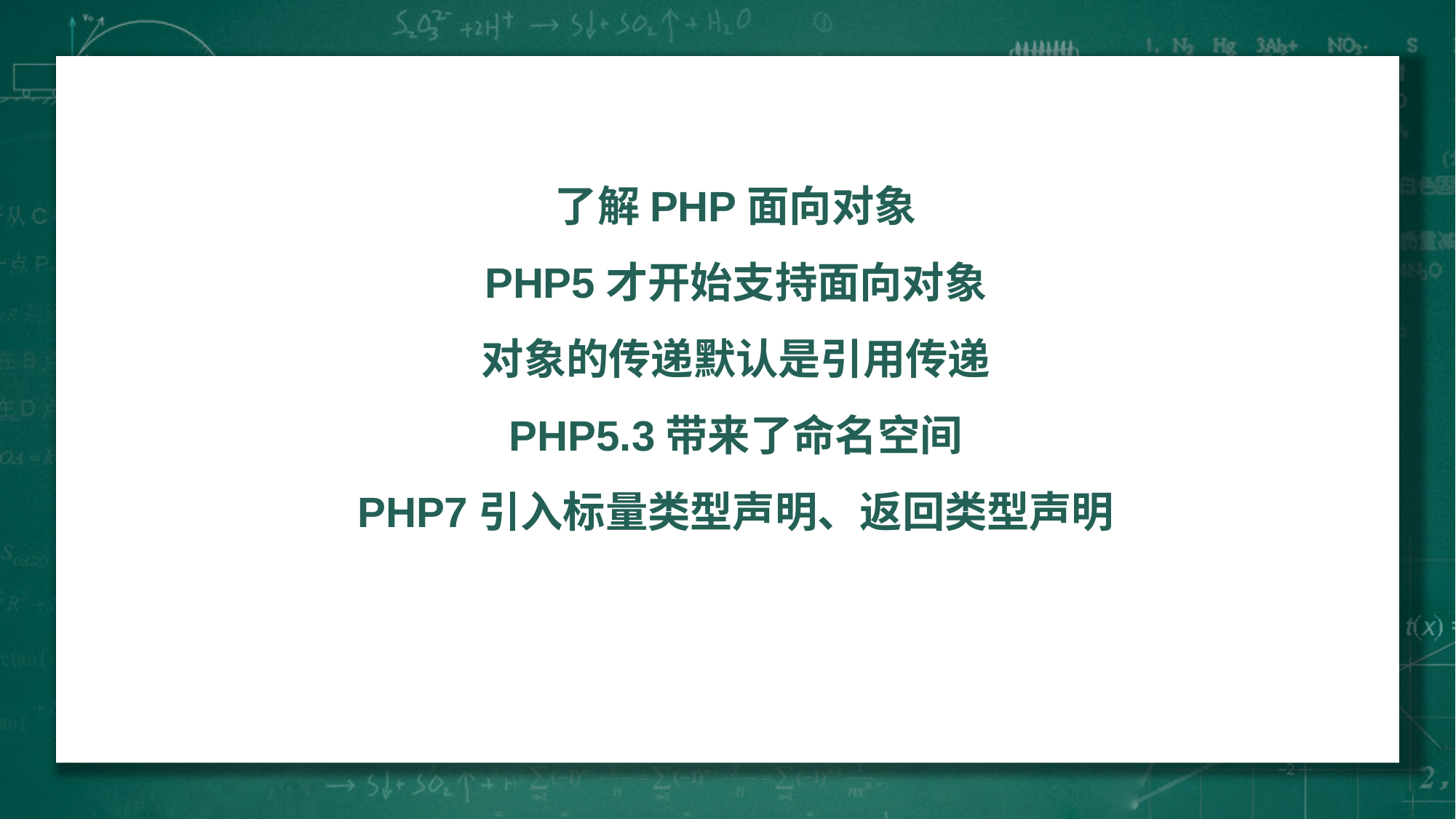

了解PHP面向对象
PHP5才开始支持面向对象
对象的传递默认是引用传递
PHP5.3带来了命名空间
PHP7引入标量类型声明、返回类型声明